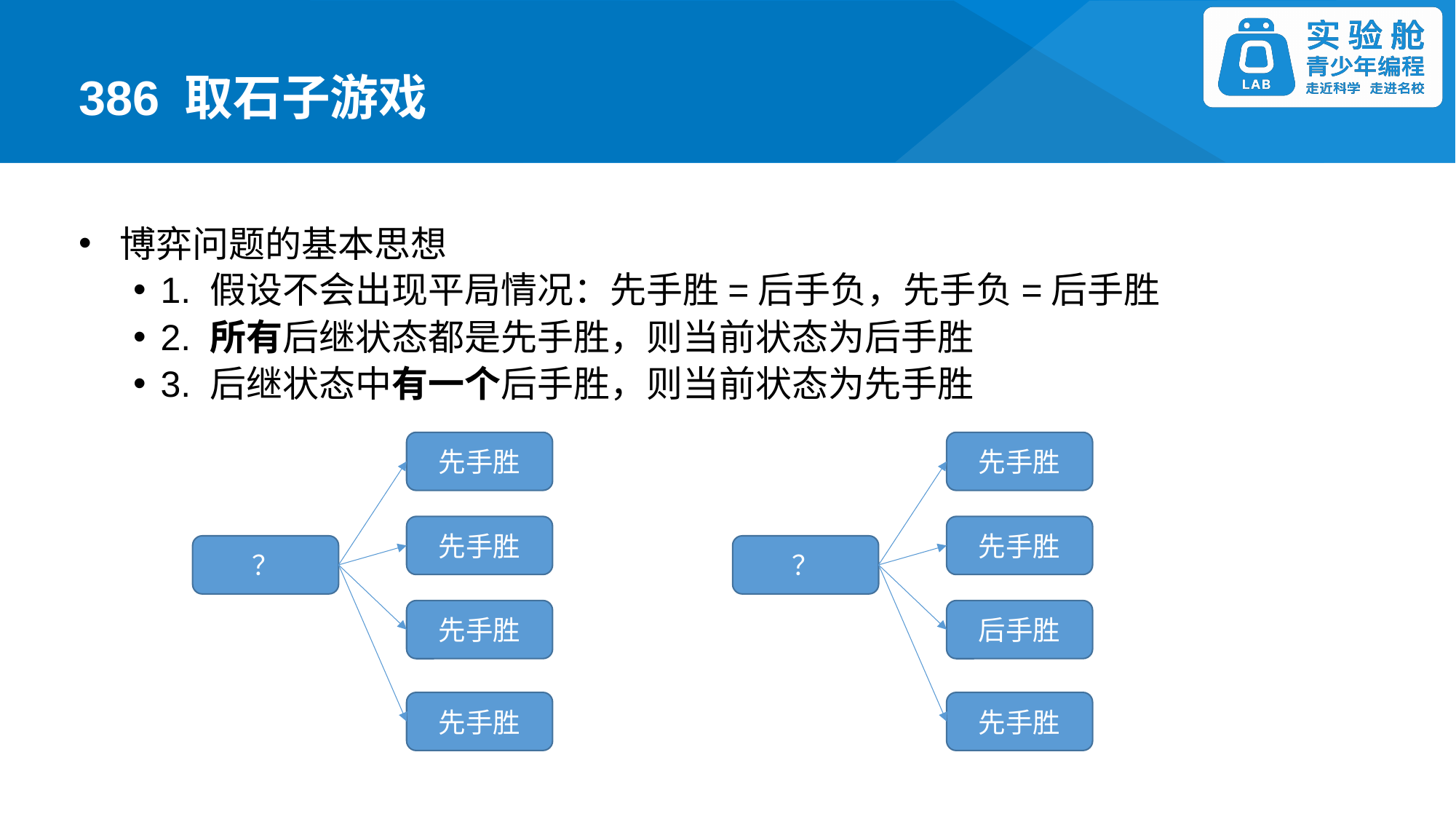

386 取石子游戏
博弈问题的基本思想
1. 假设不会出现平局情况：先手胜=后手负，先手负=后手胜
2. 所有后继状态都是先手胜，则当前状态为后手胜
3. 后继状态中有一个后手胜，则当前状态为先手胜
先手胜
先手胜
先手胜
先手胜
？
？
先手胜
后手胜
先手胜
先手胜